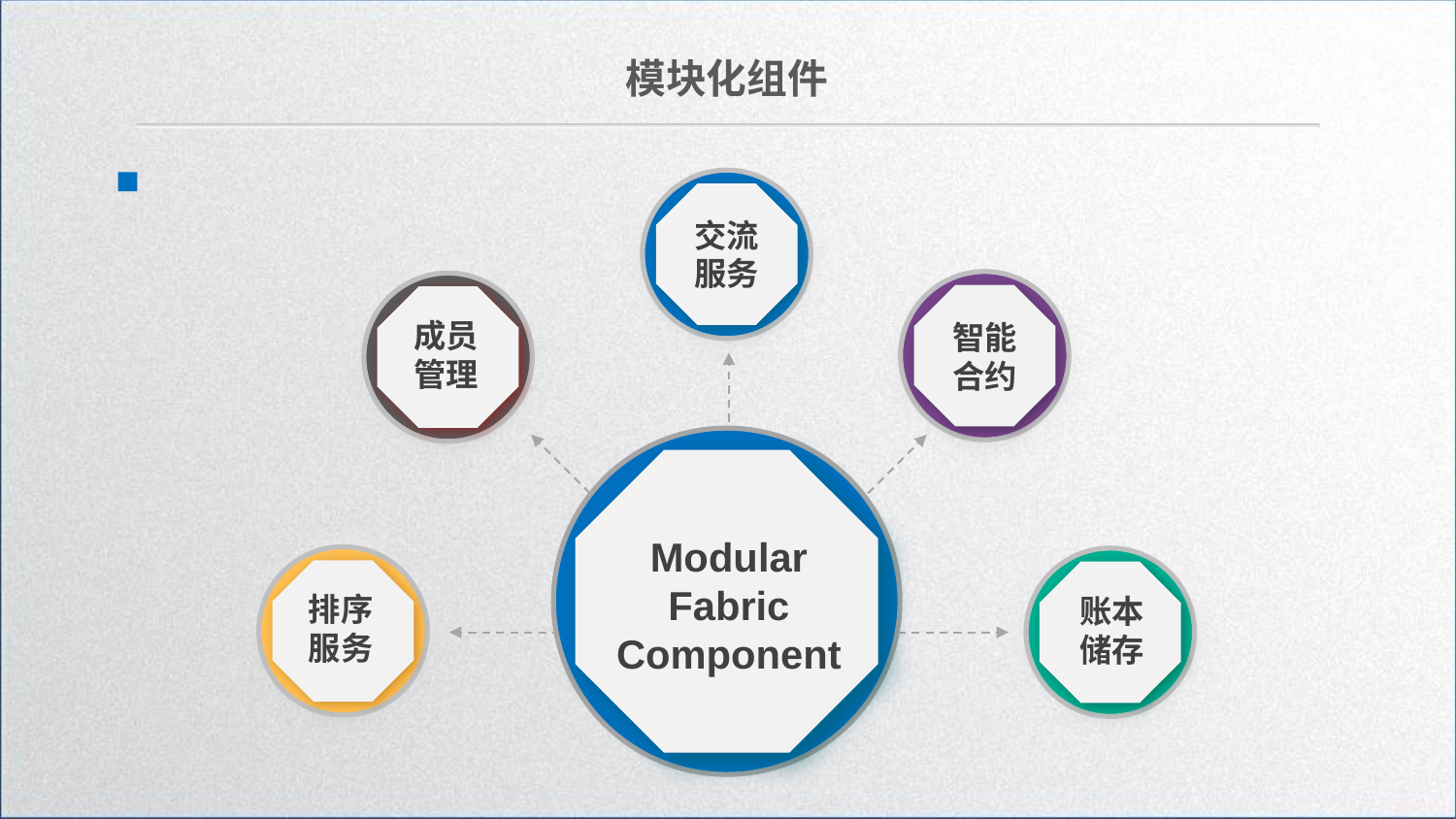

模块化组件

交流服务

成员管理
智能合约

Modular
Fabric
Component
排序服务
账本储存